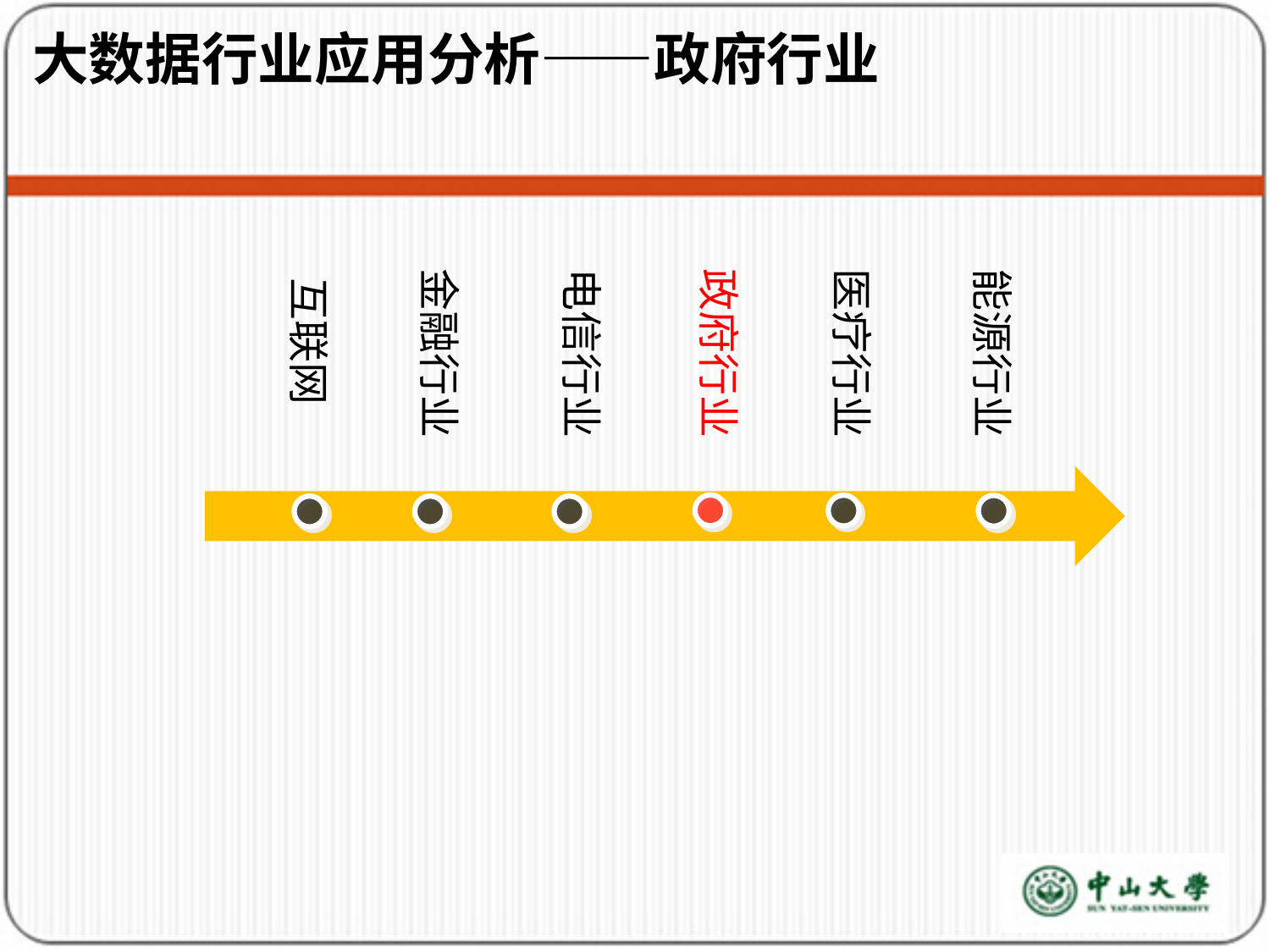

大数据行业应用分析——政府行业

政府行业
金融行业
电信行业
医疗行业
能源行业
互联网